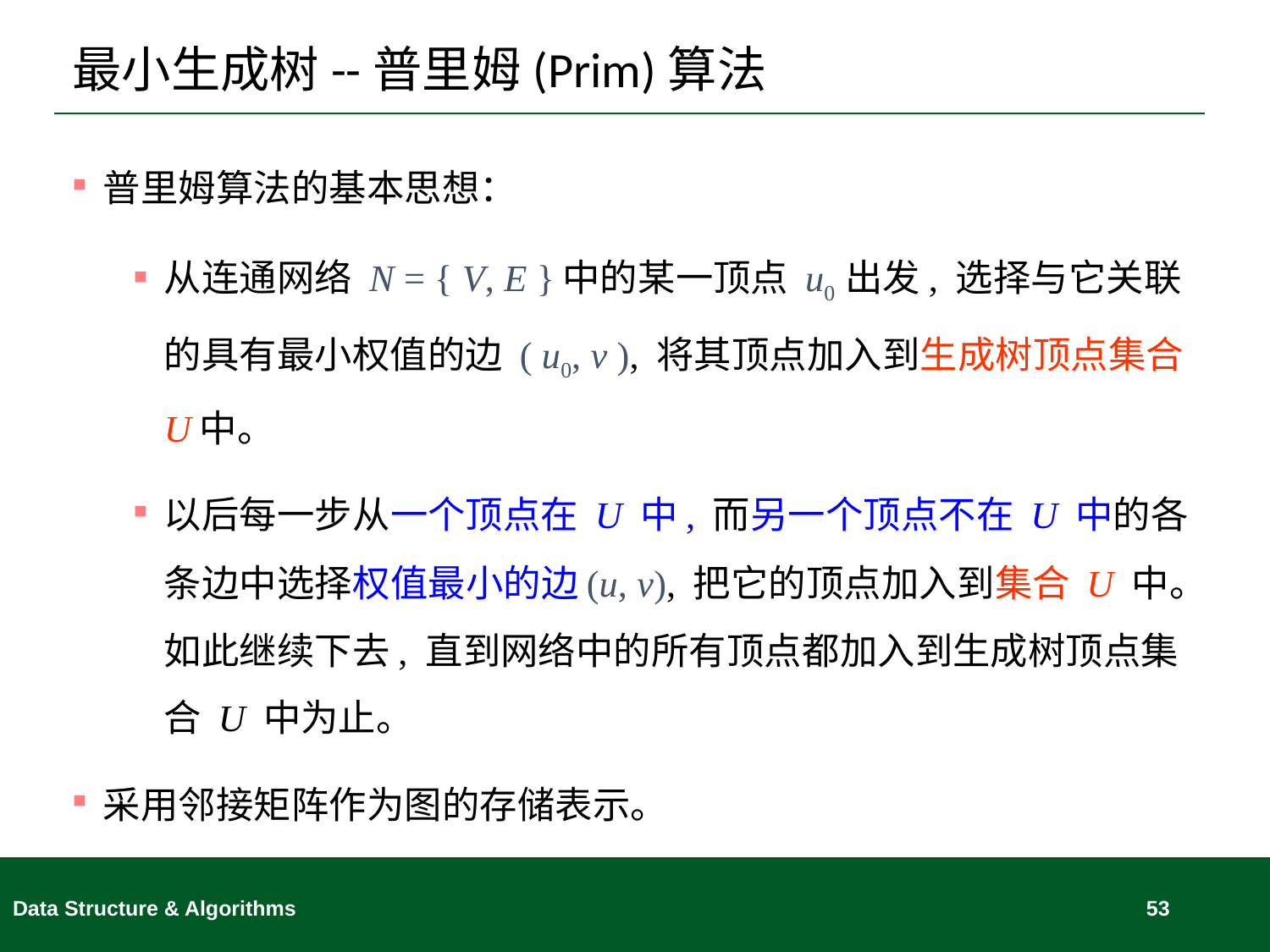

# 最小生成树--普里姆(Prim)算法
普里姆算法的基本思想：
从连通网络 N = { V, E }中的某一顶点 u0 出发, 选择与它关联的具有最小权值的边 ( u0, v ), 将其顶点加入到生成树顶点集合U中。
以后每一步从一个顶点在 U 中, 而另一个顶点不在 U 中的各条边中选择权值最小的边(u, v), 把它的顶点加入到集合 U 中。如此继续下去, 直到网络中的所有顶点都加入到生成树顶点集合 U 中为止。
采用邻接矩阵作为图的存储表示。

Data Structure & Algorithms
53